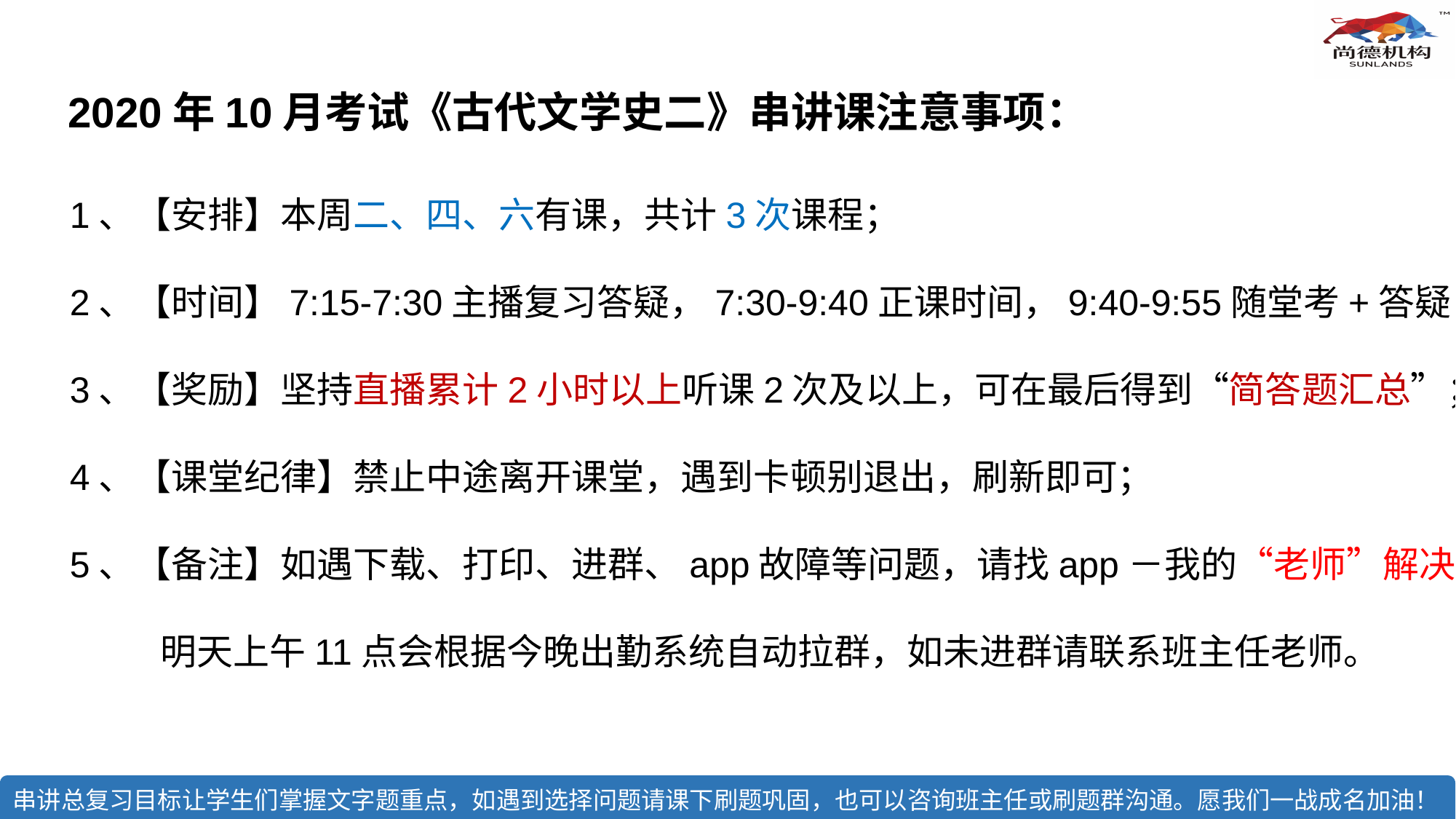

2020年10月考试《古代文学史二》串讲课注意事项：
1、【安排】本周二、四、六有课，共计3次课程；
2、【时间】7:15-7:30主播复习答疑，7:30-9:40正课时间，9:40-9:55随堂考+答疑
3、【奖励】坚持直播累计2小时以上听课2次及以上，可在最后得到“简答题汇总”；
4、【课堂纪律】禁止中途离开课堂，遇到卡顿别退出，刷新即可；
5、【备注】如遇下载、打印、进群、app故障等问题，请找app－我的“老师”解决
          明天上午11点会根据今晚出勤系统自动拉群，如未进群请联系班主任老师。